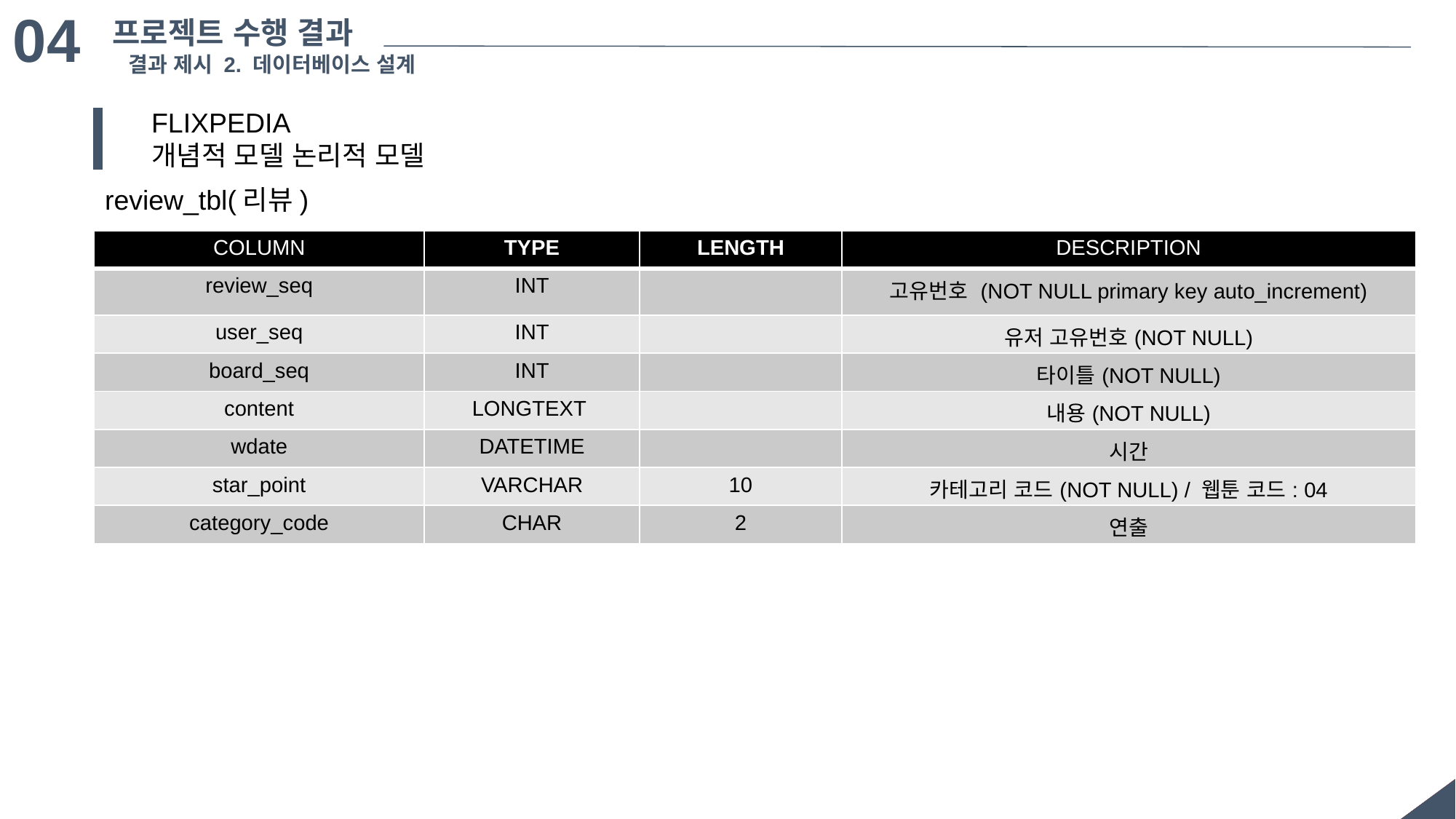

04
프로젝트 수행 결과
결과 제시 2. 데이터베이스 설계
FLIXPEDIA
개념적 모델 논리적 모델

review_tbl(리뷰)
| COLUMN | TYPE | LENGTH | DESCRIPTION |
| --- | --- | --- | --- |
| review\_seq | INT |  | 고유번호 (NOT NULL primary key auto\_increment) |
| user\_seq | INT |  | 유저 고유번호(NOT NULL) |
| board\_seq | INT |  | 타이틀(NOT NULL) |
| content | LONGTEXT |  | 내용(NOT NULL) |
| wdate | DATETIME |  | 시간 |
| star\_point | VARCHAR | 10 | 카테고리 코드(NOT NULL) / 웹툰 코드: 04 |
| category\_code | CHAR | 2 | 연출 |